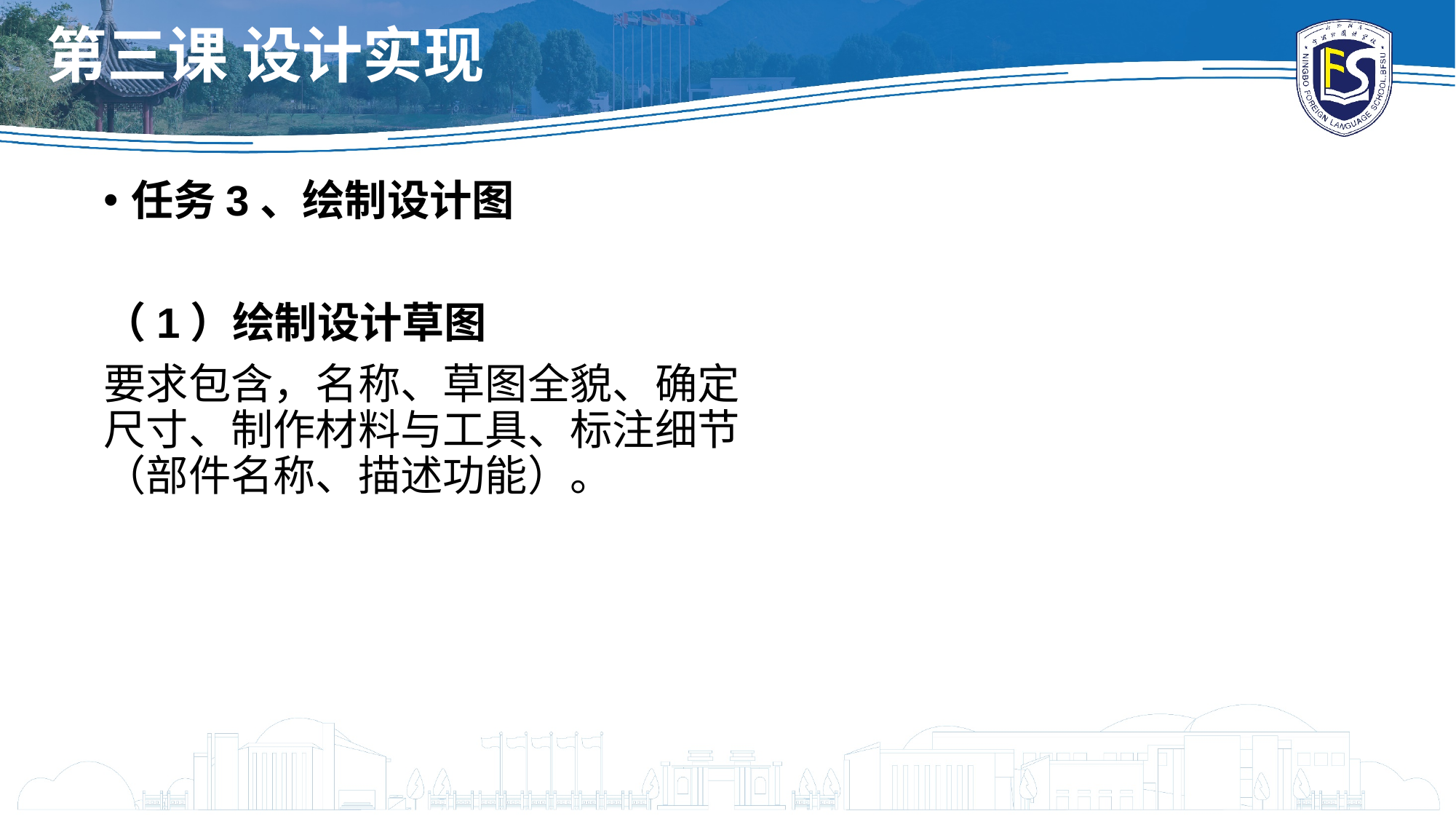

# 第三课 设计实现
任务3、绘制设计图

（1）绘制设计草图
要求包含，名称、草图全貌、确定尺寸、制作材料与工具、标注细节（部件名称、描述功能）。